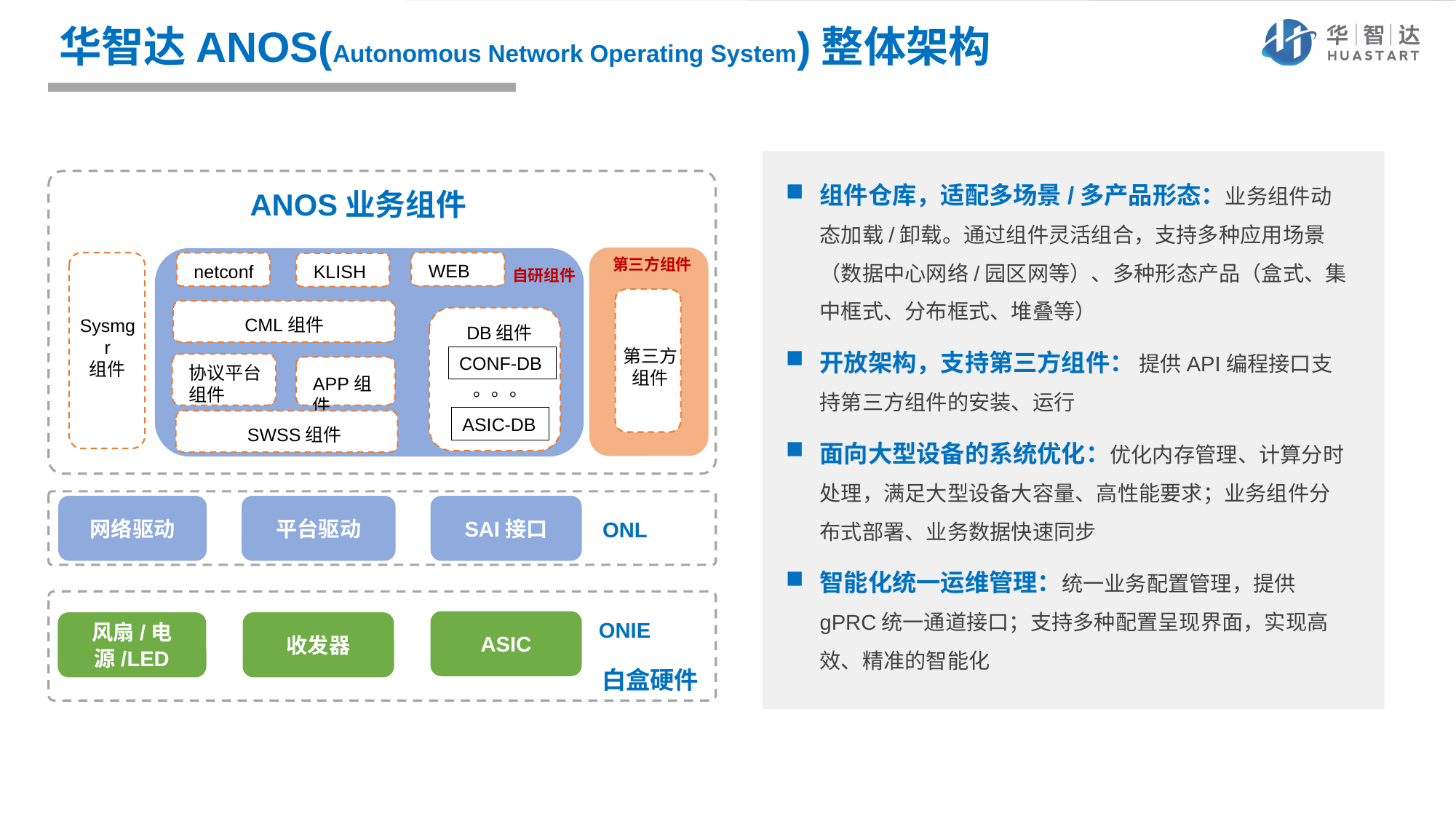

# 华智达ANOS(Autonomous Network Operating System)整体架构

组件仓库，适配多场景/多产品形态：业务组件动态加载/卸载。通过组件灵活组合，支持多种应用场景（数据中心网络/园区网等）、多种形态产品（盒式、集中框式、分布框式、堆叠等）
开放架构，支持第三方组件： 提供API编程接口支持第三方组件的安装、运行
面向大型设备的系统优化：优化内存管理、计算分时处理，满足大型设备大容量、高性能要求；业务组件分布式部署、业务数据快速同步
智能化统一运维管理：统一业务配置管理，提供gPRC统一通道接口；支持多种配置呈现界面，实现高效、精准的智能化

ANOS业务组件
第三方组件

自研组件

Sysmgr
组件

WEB

netconf

KLISH

CML组件

DB组件
第三方
组件
CONF-DB

协议平台组件

APP组件
。。。
ASIC-DB

SWSS组件

网络驱动
平台驱动
SAI接口
ONL

ASIC
ONIE
风扇/电源/LED
收发器
白盒硬件